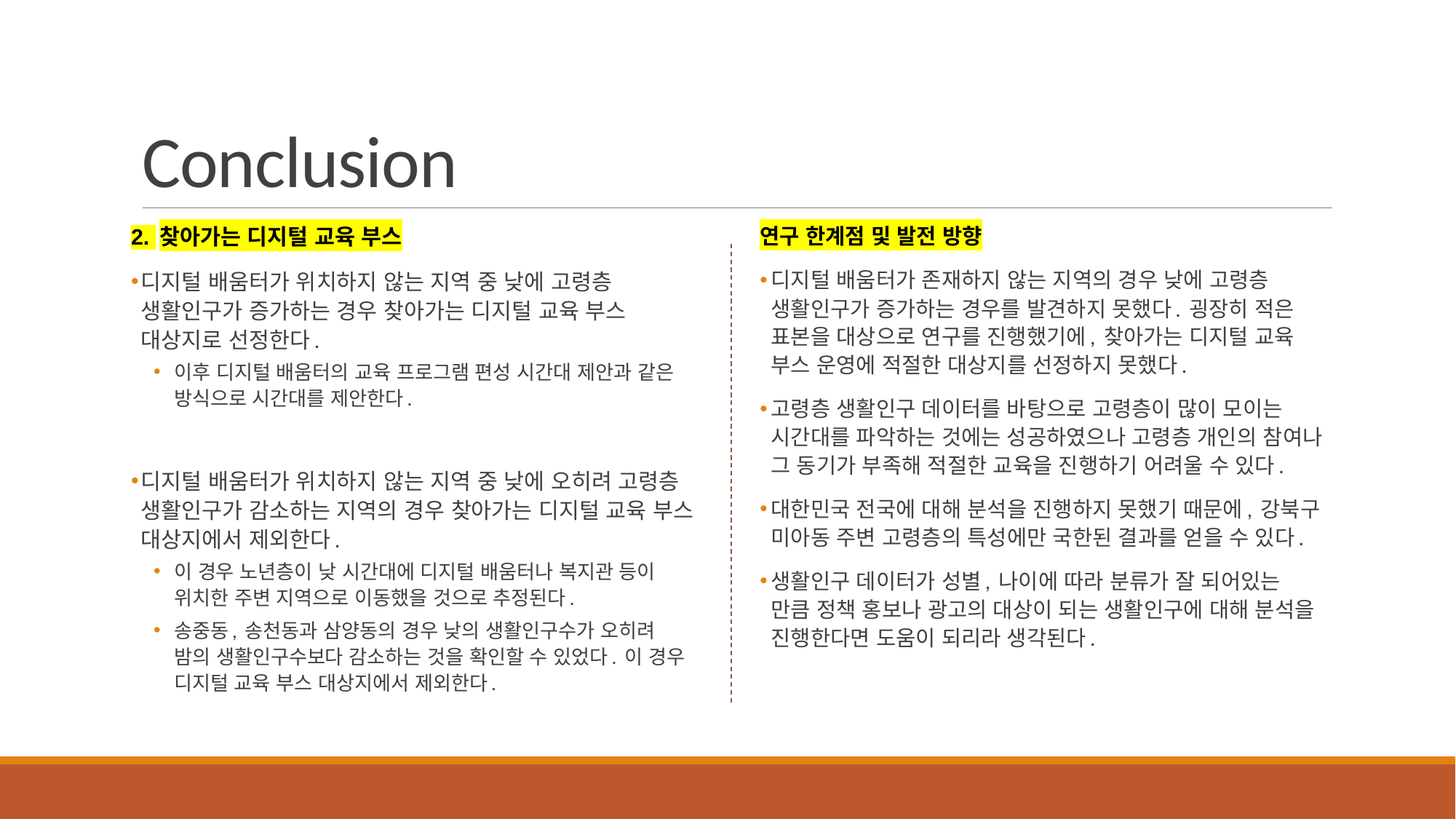

# Conclusion
2. 찾아가는 디지털 교육 부스
디지털 배움터가 위치하지 않는 지역 중 낮에 고령층 생활인구가 증가하는 경우 찾아가는 디지털 교육 부스 대상지로 선정한다.
이후 디지털 배움터의 교육 프로그램 편성 시간대 제안과 같은 방식으로 시간대를 제안한다.

디지털 배움터가 위치하지 않는 지역 중 낮에 오히려 고령층 생활인구가 감소하는 지역의 경우 찾아가는 디지털 교육 부스 대상지에서 제외한다.
이 경우 노년층이 낮 시간대에 디지털 배움터나 복지관 등이 위치한 주변 지역으로 이동했을 것으로 추정된다.
송중동, 송천동과 삼양동의 경우 낮의 생활인구수가 오히려 밤의 생활인구수보다 감소하는 것을 확인할 수 있었다. 이 경우 디지털 교육 부스 대상지에서 제외한다.

연구 한계점 및 발전 방향
디지털 배움터가 존재하지 않는 지역의 경우 낮에 고령층 생활인구가 증가하는 경우를 발견하지 못했다. 굉장히 적은 표본을 대상으로 연구를 진행했기에, 찾아가는 디지털 교육 부스 운영에 적절한 대상지를 선정하지 못했다.
고령층 생활인구 데이터를 바탕으로 고령층이 많이 모이는 시간대를 파악하는 것에는 성공하였으나 고령층 개인의 참여나 그 동기가 부족해 적절한 교육을 진행하기 어려울 수 있다.
대한민국 전국에 대해 분석을 진행하지 못했기 때문에, 강북구 미아동 주변 고령층의 특성에만 국한된 결과를 얻을 수 있다.
생활인구 데이터가 성별, 나이에 따라 분류가 잘 되어있는 만큼 정책 홍보나 광고의 대상이 되는 생활인구에 대해 분석을 진행한다면 도움이 되리라 생각된다.